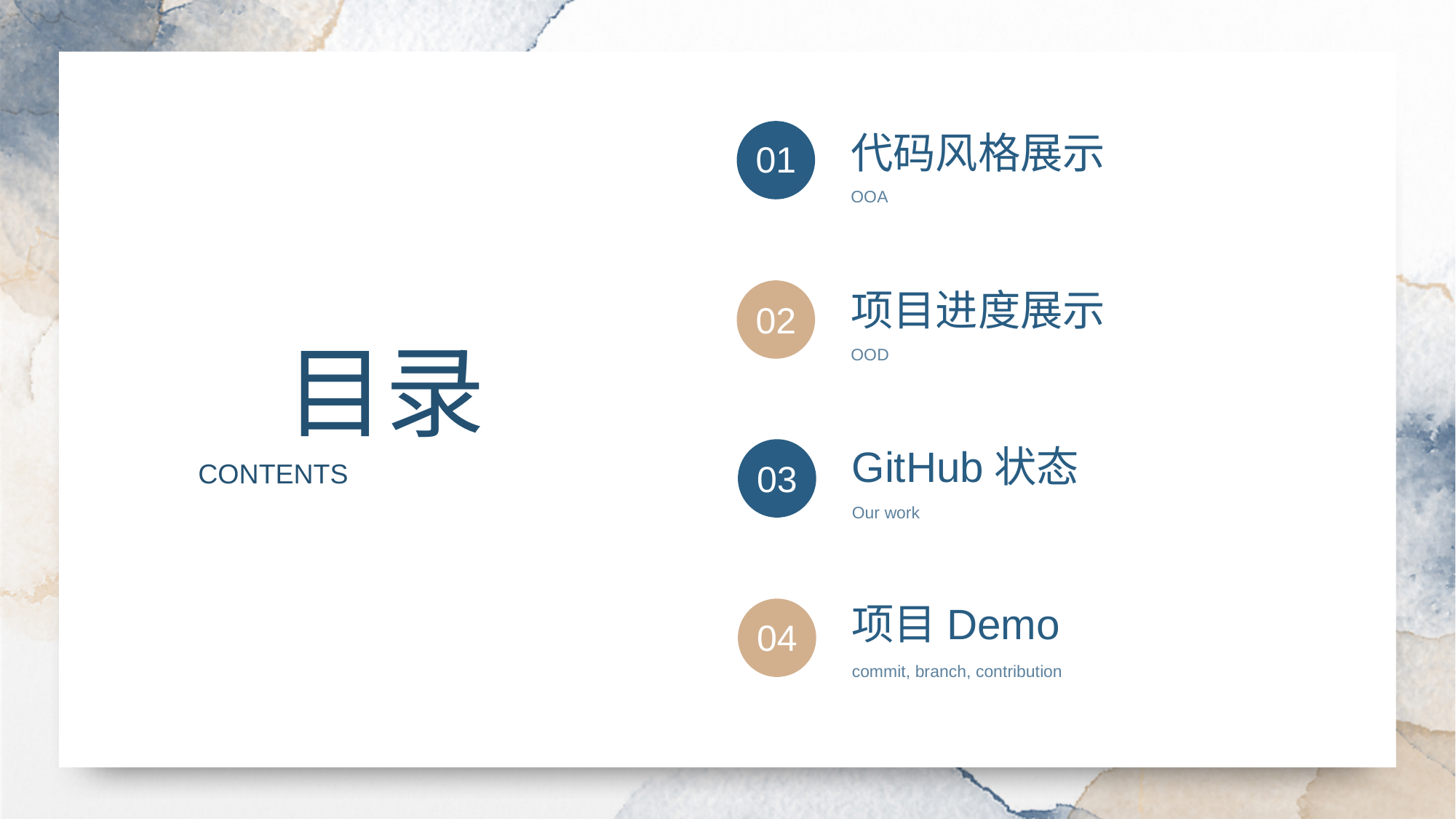

代码风格展示

01
OOA
项目进度展示

02
目录
CONTENTS
OOD
GitHub状态

03
Our work
项目Demo

04
commit, branch, contribution